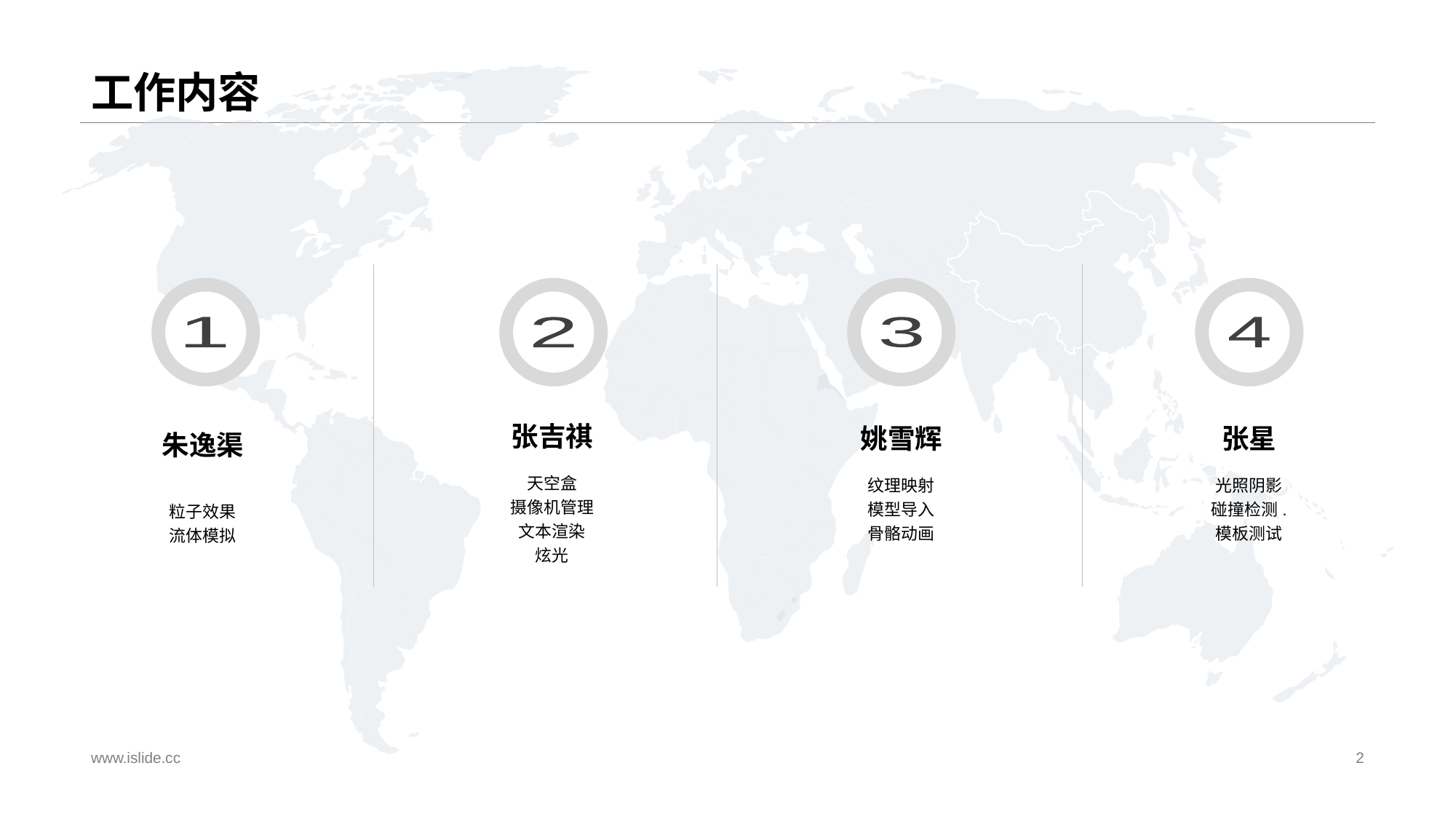

# 工作内容

1

2

3

4
张吉祺
姚雪辉
张星
朱逸渠
天空盒
摄像机管理
文本渲染
炫光

纹理映射
模型导入
骨骼动画

光照阴影
碰撞检测.
模板测试

粒子效果
流体模拟

www.islide.cc
2